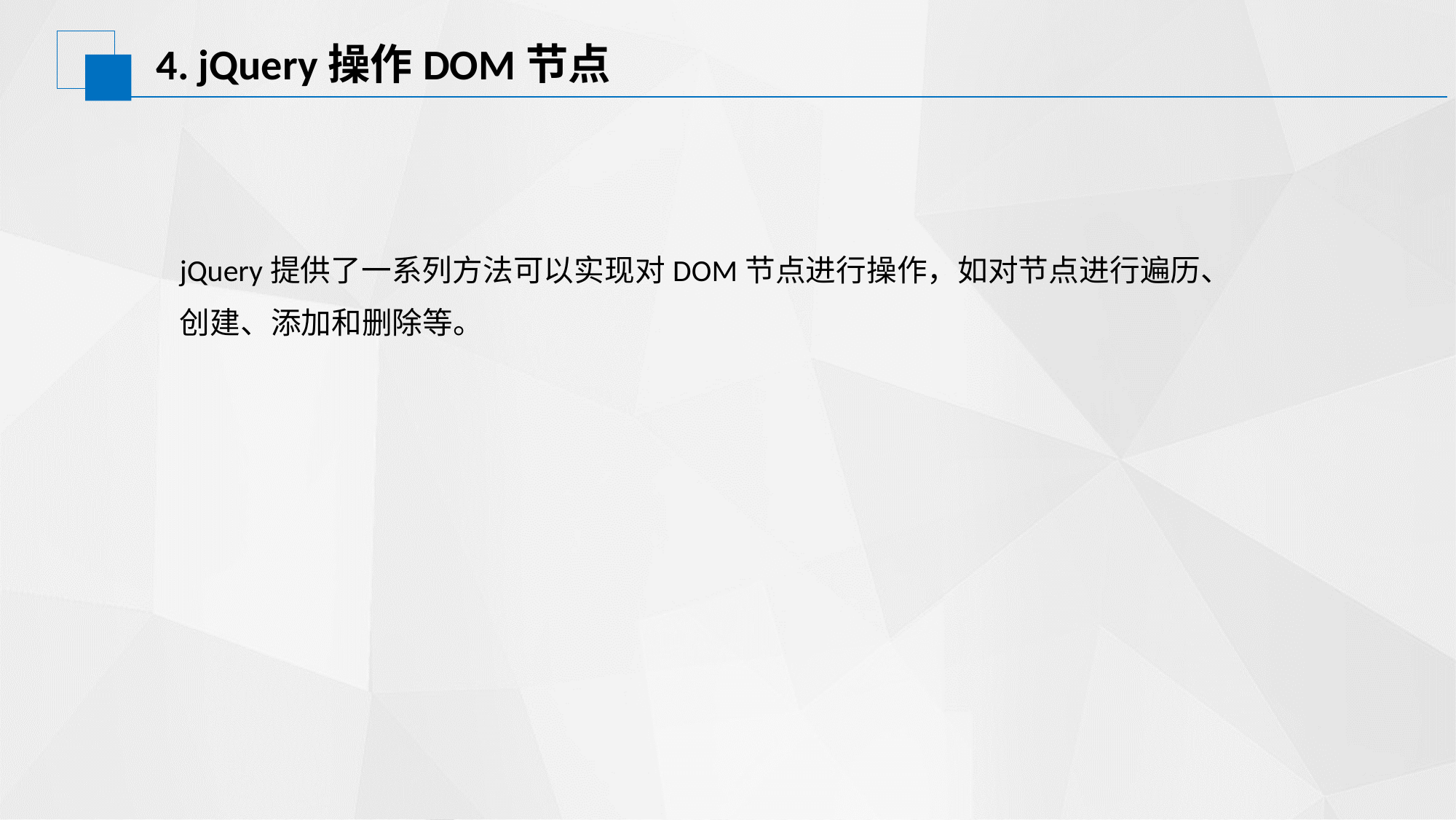

# 4. jQuery操作DOM节点
jQuery提供了一系列方法可以实现对DOM节点进行操作，如对节点进行遍历、创建、添加和删除等。